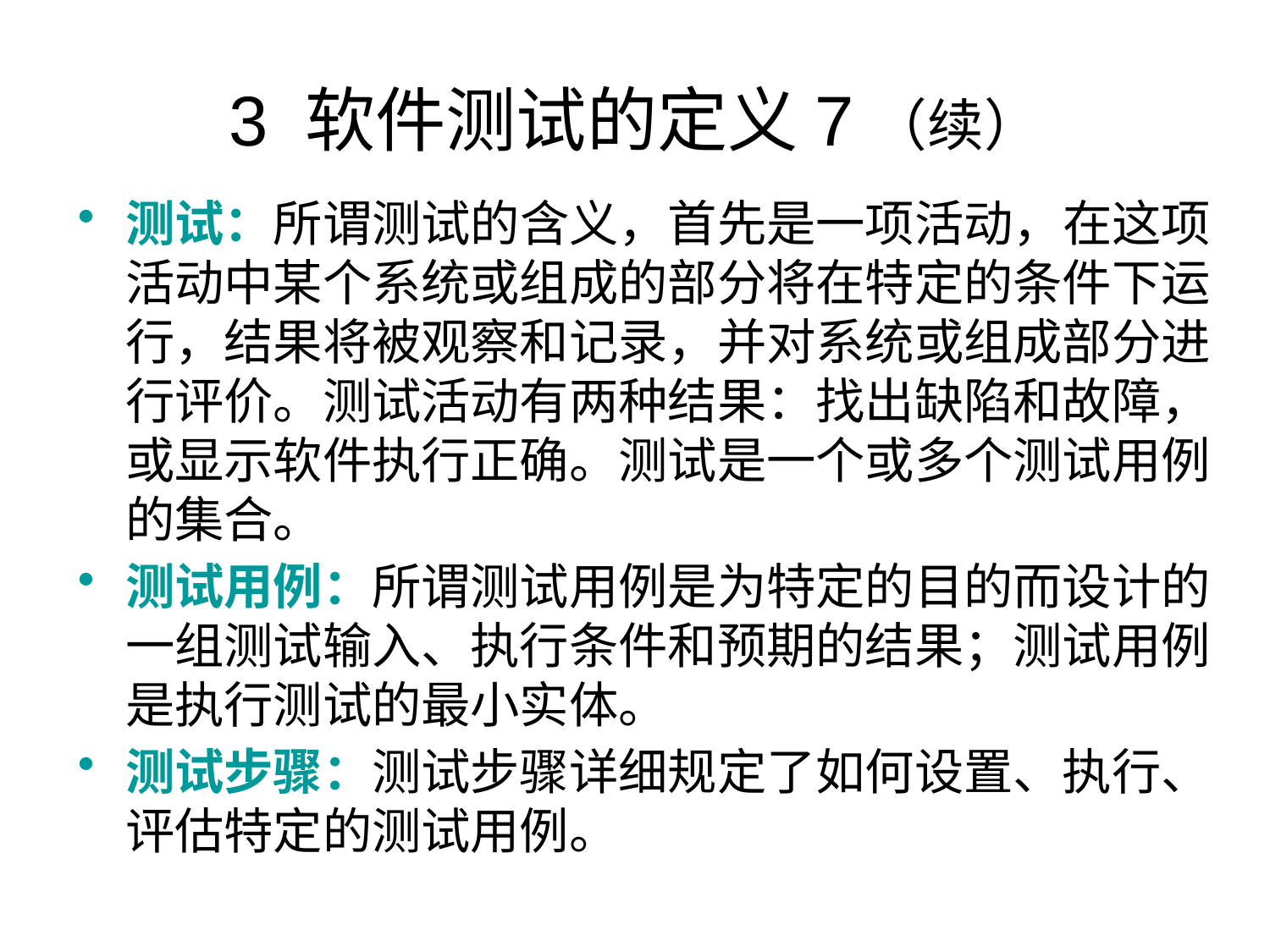

# 3 软件测试的定义7（续）
测试：所谓测试的含义，首先是一项活动，在这项活动中某个系统或组成的部分将在特定的条件下运行，结果将被观察和记录，并对系统或组成部分进行评价。测试活动有两种结果：找出缺陷和故障，或显示软件执行正确。测试是一个或多个测试用例的集合。
测试用例：所谓测试用例是为特定的目的而设计的一组测试输入、执行条件和预期的结果；测试用例是执行测试的最小实体。
测试步骤：测试步骤详细规定了如何设置、执行、评估特定的测试用例。